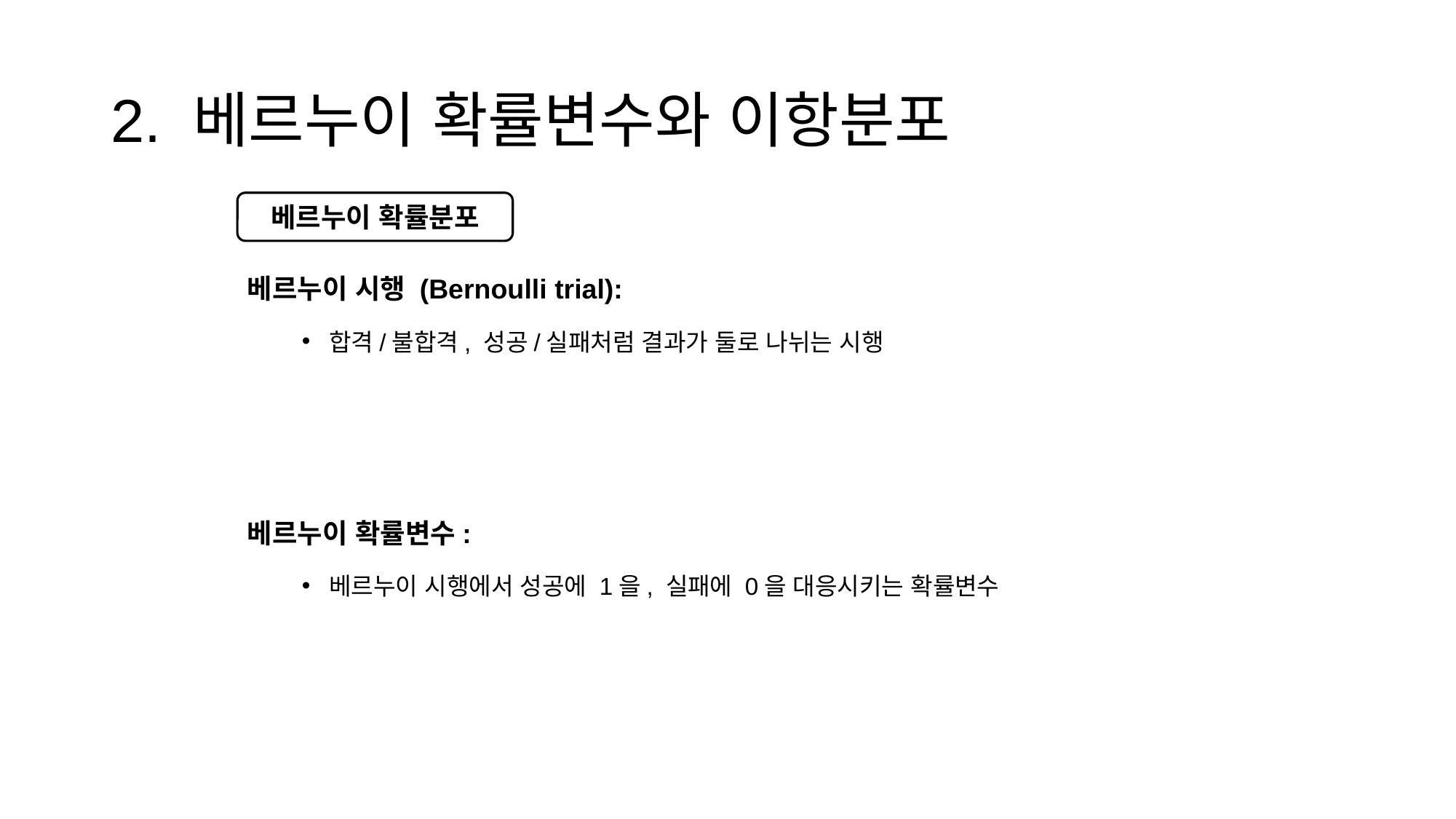

# 2. 베르누이 확률변수와 이항분포

베르누이 시행 (Bernoulli trial):
합격/불합격, 성공/실패처럼 결과가 둘로 나뉘는 시행

베르누이 확률변수:
베르누이 시행에서 성공에 1을, 실패에 0을 대응시키는 확률변수

베르누이 확률분포